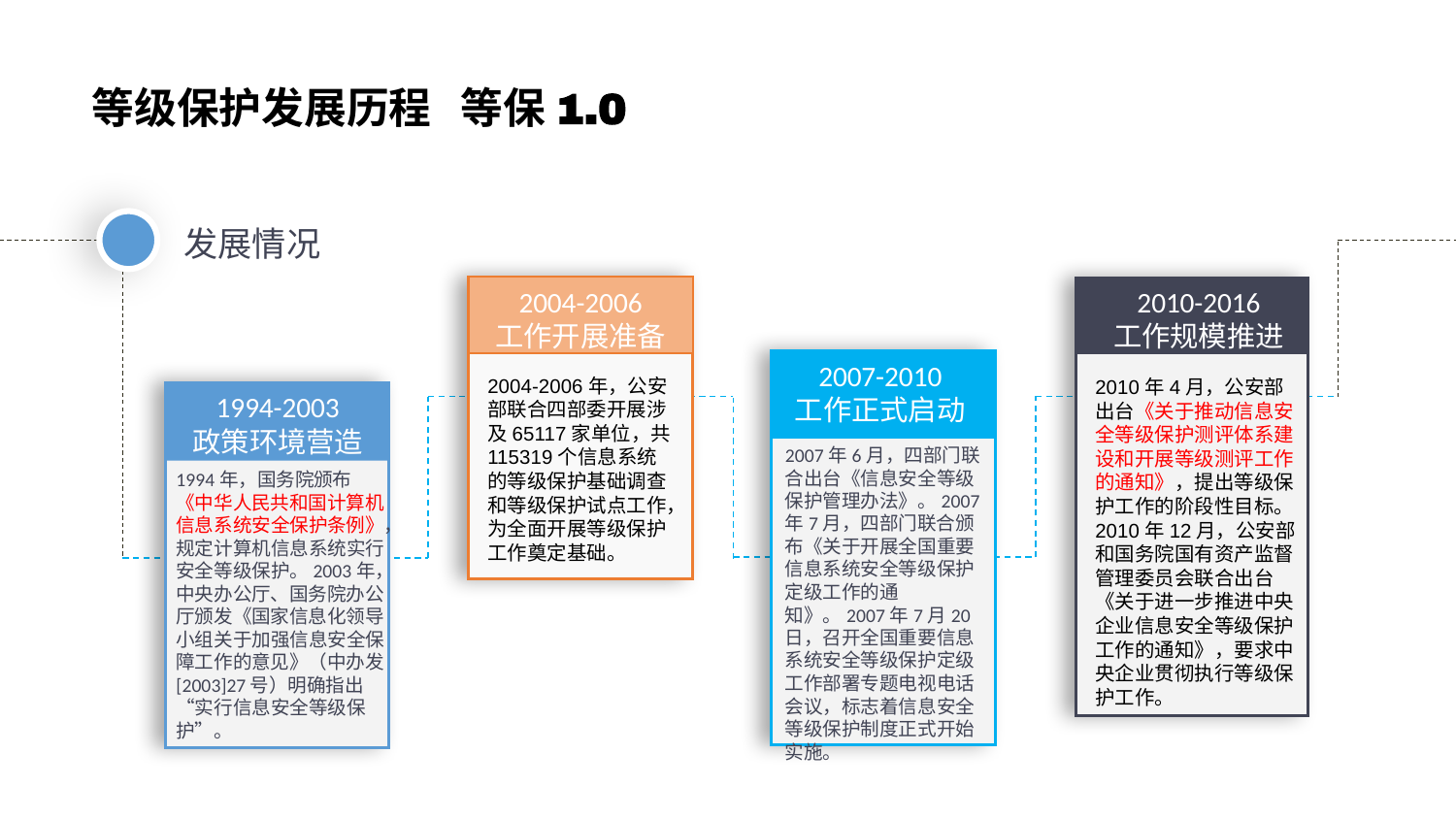

# 等级保护发展历程   等保1.0

发展情况

2004-2006
工作开展准备
2010-2016
工作规模推进

2007-2010
工作正式启动

2004-2006年，公安部联合四部委开展涉及65117家单位，共115319个信息系统的等级保护基础调查和等级保护试点工作，为全面开展等级保护工作奠定基础。
2010年4月，公安部出台《关于推动信息安全等级保护测评体系建设和开展等级测评工作的通知》，提出等级保护工作的阶段性目标。
2010年12月，公安部和国务院国有资产监督管理委员会联合出台《关于进一步推进中央企业信息安全等级保护工作的通知》，要求中央企业贯彻执行等级保护工作。

1994-2003
政策环境营造

2007年6月，四部门联合出台《信息安全等级保护管理办法》。2007年7月，四部门联合颁布《关于开展全国重要信息系统安全等级保护定级工作的通知》。2007年7月20日，召开全国重要信息系统安全等级保护定级工作部署专题电视电话会议，标志着信息安全等级保护制度正式开始实施。
1994年，国务院颁布《中华人民共和国计算机信息系统安全保护条例》，规定计算机信息系统实行安全等级保护。2003年，中央办公厅、国务院办公厅颁发《国家信息化领导小组关于加强信息安全保障工作的意见》（中办发[2003]27号）明确指出“实行信息安全等级保护”。